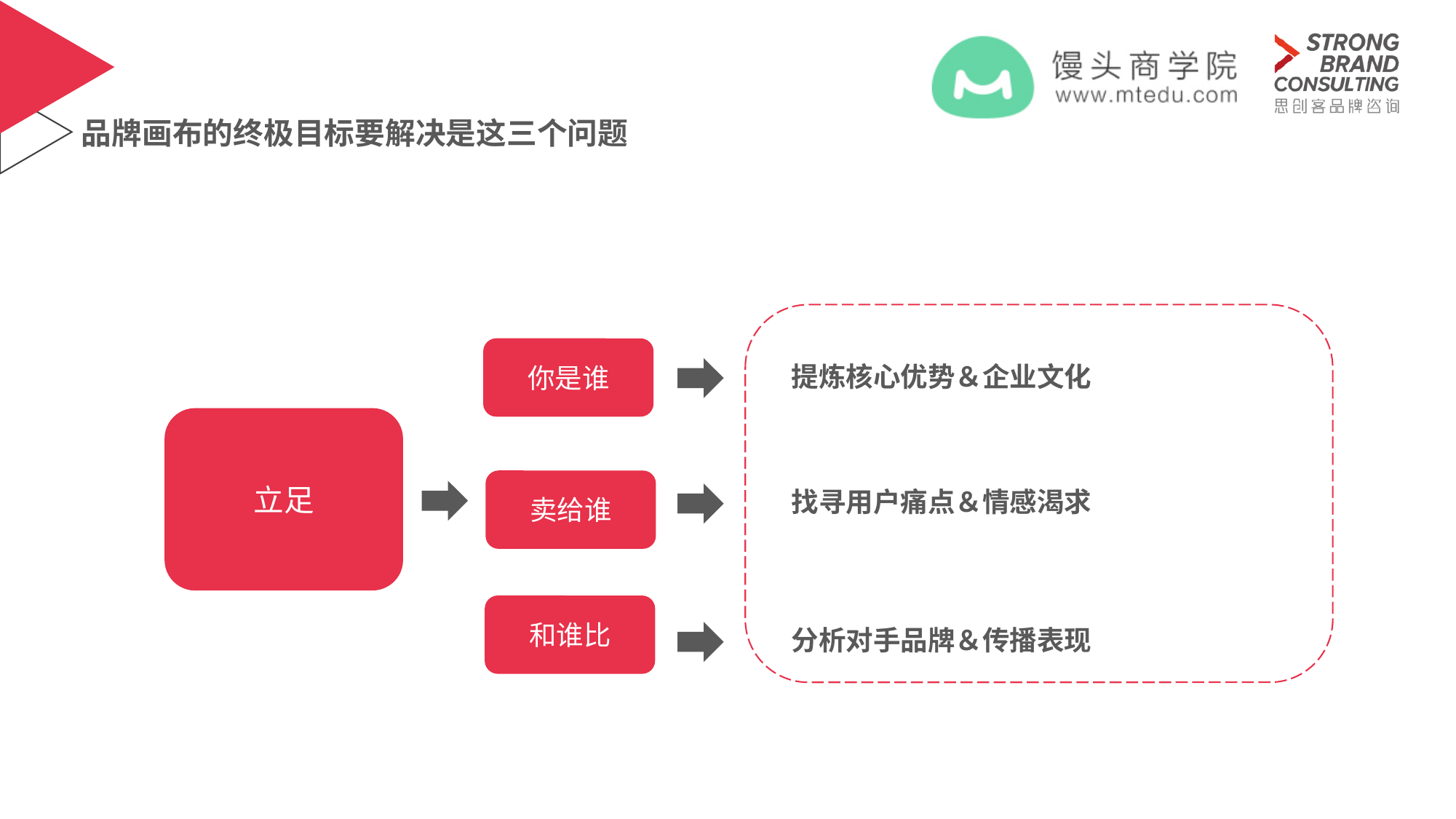

# 品牌画布的终极目标要解决是这三个问题

你是谁
提炼核心优势＆企业文化

立足
卖给谁
找寻用户痛点＆情感渴求

和谁比
分析对手品牌＆传播表现